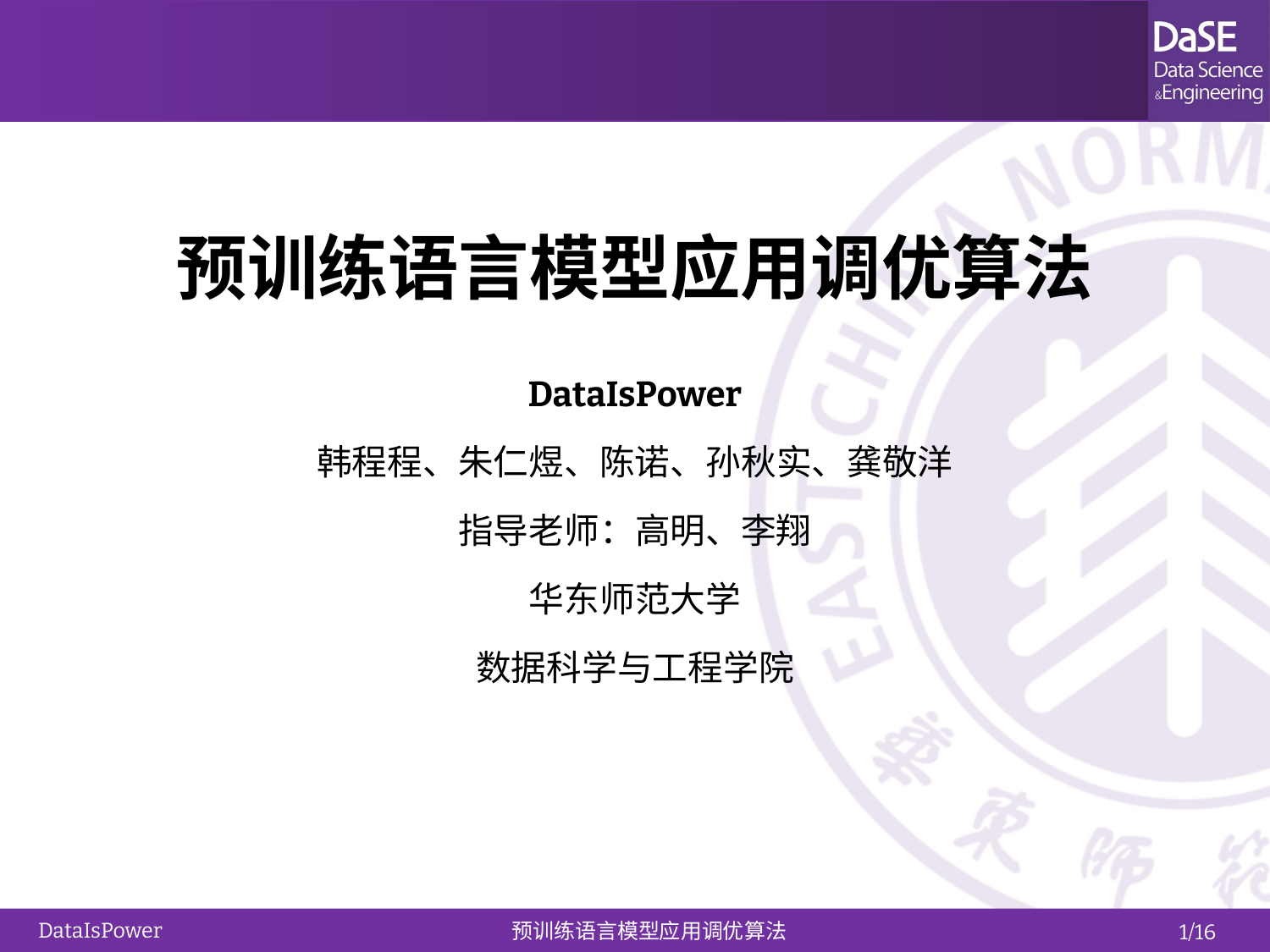

# 预训练语言模型应用调优算法
DataIsPower
韩程程、朱仁煜、陈诺、孙秋实、龚敬洋
指导老师：高明、李翔
华东师范大学
数据科学与工程学院

DataIsPower
预训练语言模型应用调优算法